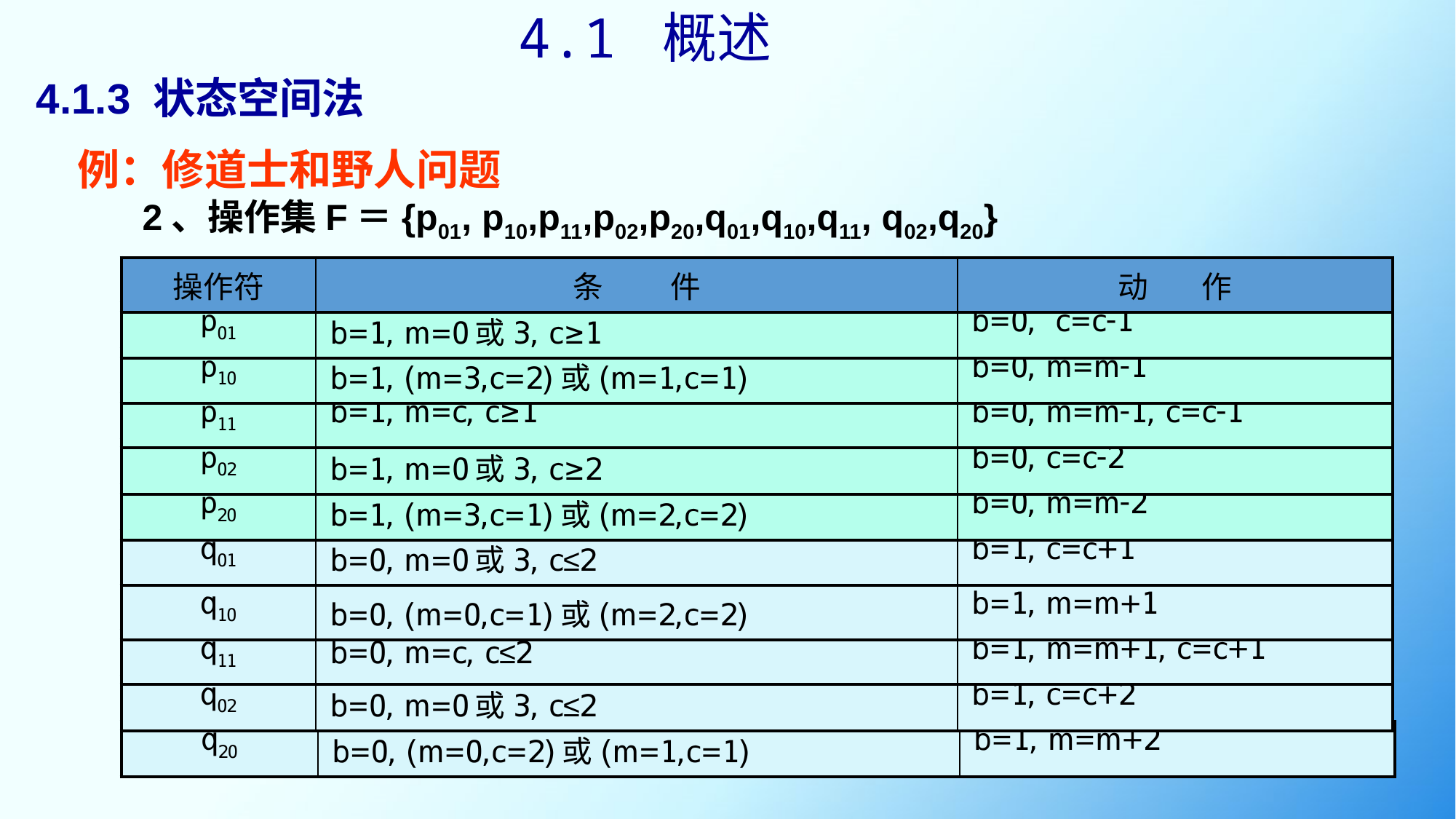

4.1 概述
# 4.1.3 状态空间法
例：修道士和野人问题
2、操作集F＝{p01, p10,p11,p02,p20,q01,q10,q11, q02,q20}
| 操作符 | 条 件 | 动 作 |
| --- | --- | --- |
| p01 | b=1, m=0或3, c≥1 | b=0, c=c-1 |
| --- | --- | --- |
| p10 | b=1, (m=3,c=2)或(m=1,c=1) | b=0, m=m-1 |
| --- | --- | --- |
| p11 | b=1, m=c, c≥1 | b=0, m=m-1, c=c-1 |
| --- | --- | --- |
| p02 | b=1, m=0或3, c≥2 | b=0, c=c-2 |
| --- | --- | --- |
| p20 | b=1, (m=3,c=1)或(m=2,c=2) | b=0, m=m-2 |
| --- | --- | --- |
| q01 | b=0, m=0或3, c≤2 | b=1, c=c+1 |
| --- | --- | --- |
| q10 | b=0, (m=0,c=1)或(m=2,c=2) | b=1, m=m+1 |
| --- | --- | --- |
| q11 | b=0, m=c, c≤2 | b=1, m=m+1, c=c+1 |
| --- | --- | --- |
| q02 | b=0, m=0或3, c≤2 | b=1, c=c+2 |
| --- | --- | --- |
| q20 | b=0, (m=0,c=2)或(m=1,c=1) | b=1, m=m+2 |
| --- | --- | --- |